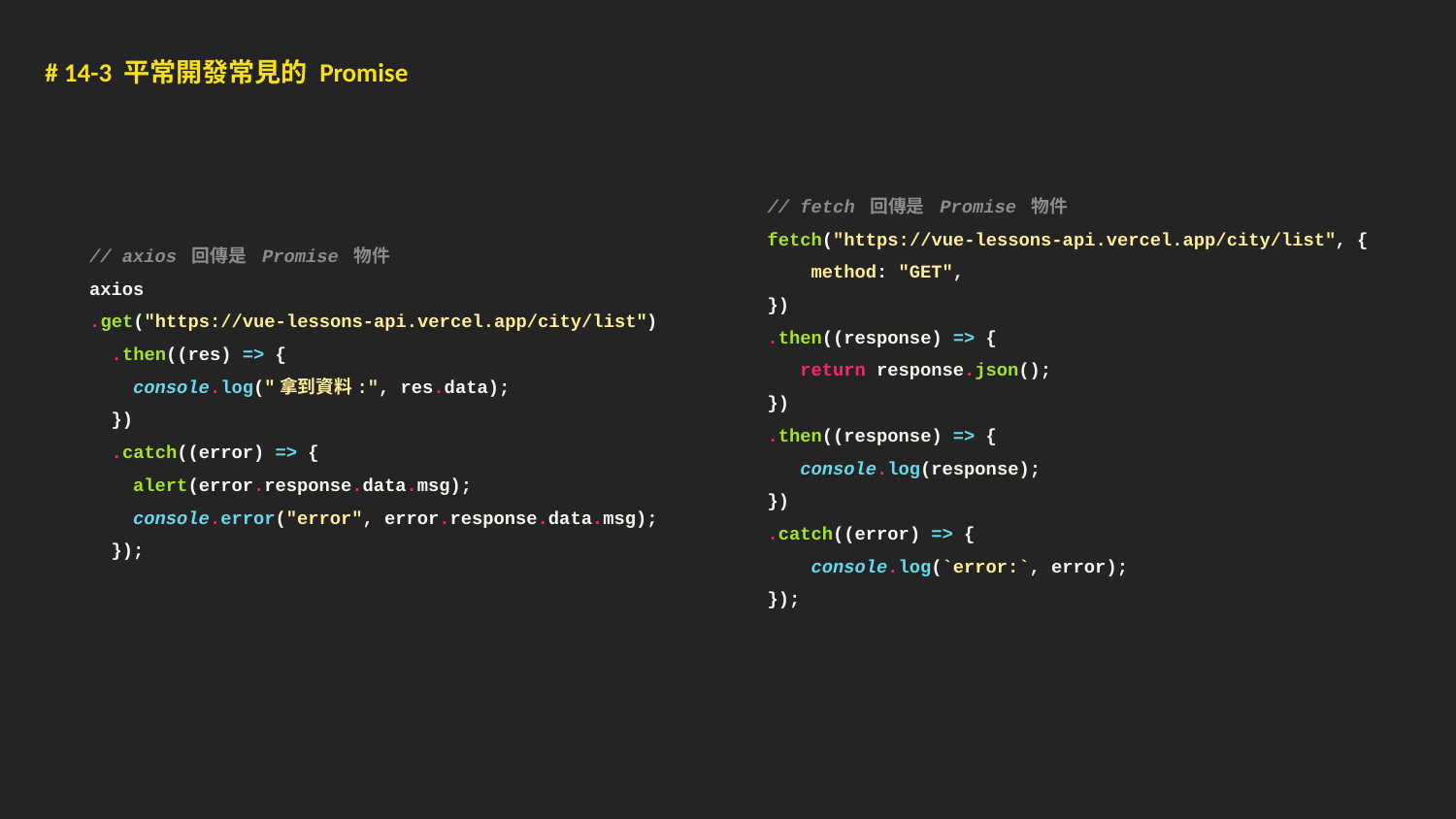

# 14-3 平常開發常見的 Promise
// fetch 回傳是 Promise 物件
fetch("https://vue-lessons-api.vercel.app/city/list", {
    method: "GET",
})
.then((response) => {
   return response.json();
})
.then((response) => {
   console.log(response);
})
.catch((error) => {
    console.log(`error:`, error);
});
// axios 回傳是 Promise 物件
axios
.get("https://vue-lessons-api.vercel.app/city/list")
  .then((res) => {
    console.log("拿到資料:", res.data);
  })
  .catch((error) => {
    alert(error.response.data.msg);
    console.error("error", error.response.data.msg);
  });